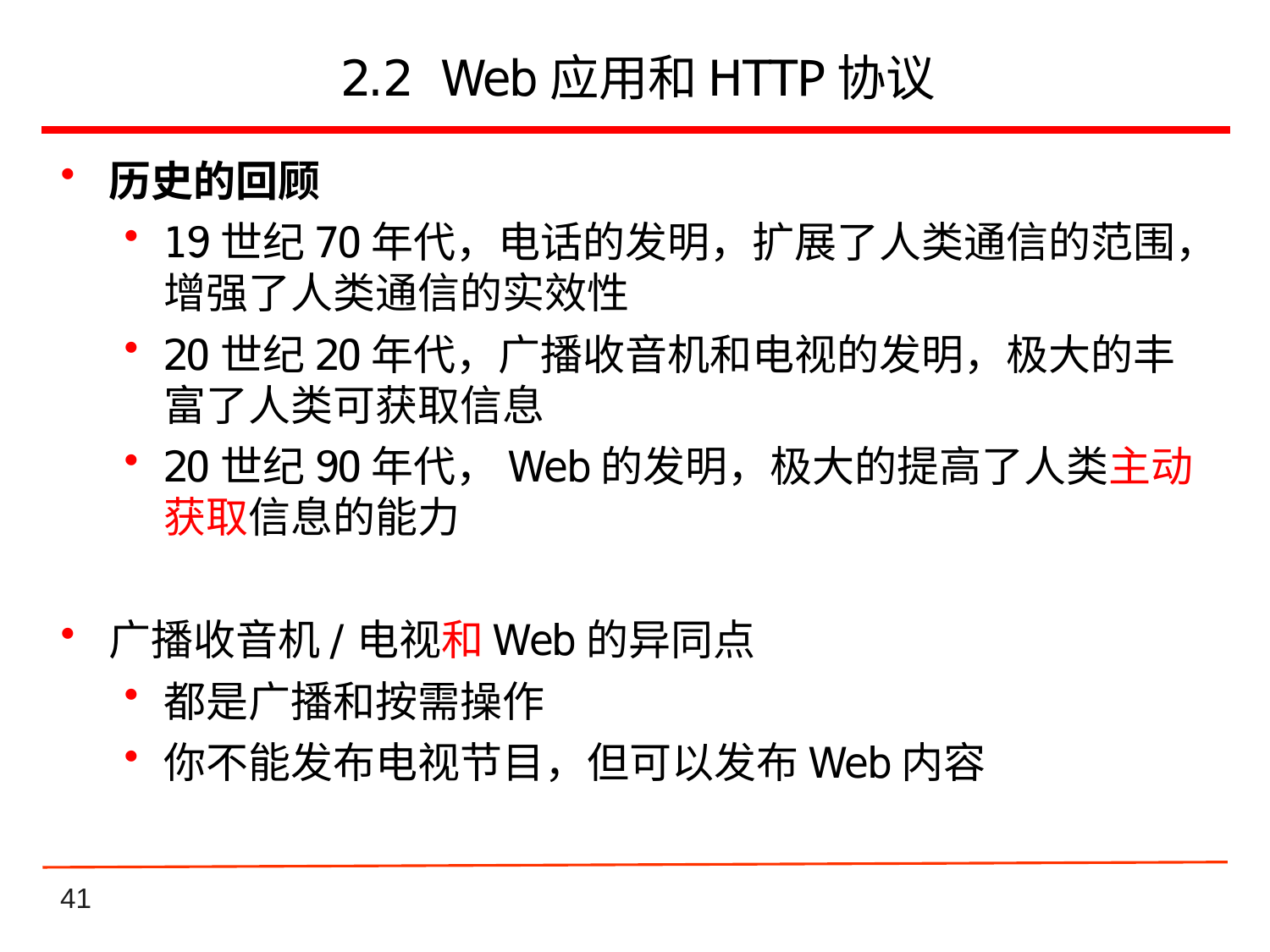

# 2.2  Web应用和HTTP协议
历史的回顾
19世纪70年代，电话的发明，扩展了人类通信的范围，增强了人类通信的实效性
20世纪20年代，广播收音机和电视的发明，极大的丰富了人类可获取信息
20世纪90年代，Web的发明，极大的提高了人类主动获取信息的能力

广播收音机/电视和Web的异同点
都是广播和按需操作
你不能发布电视节目，但可以发布Web内容